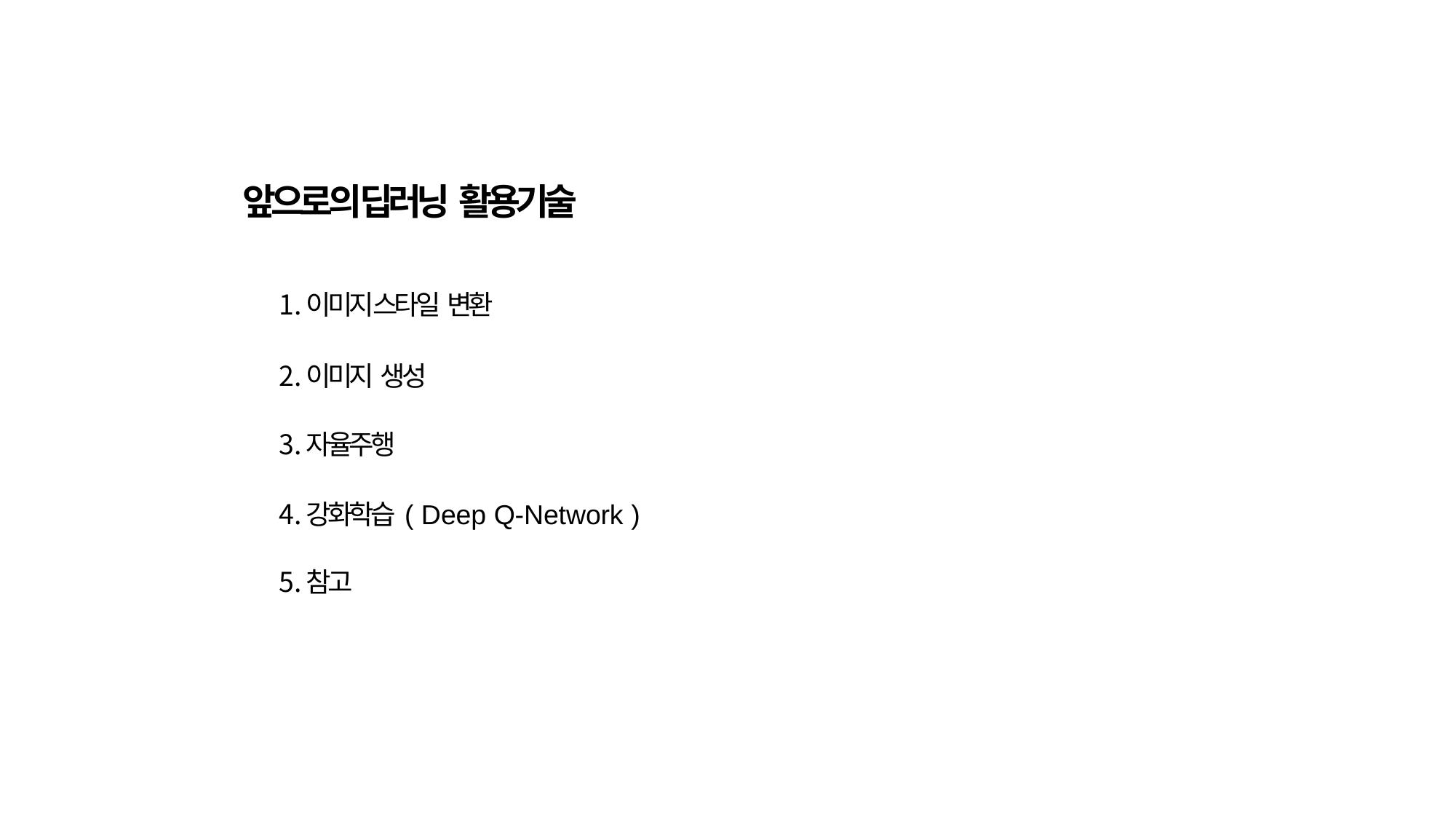

#
앞으로의 딥러닝 활용기술

이미지 스타일 변환

이미지 생성

자율주행

강화학습 ( Deep Q-Network )

참고